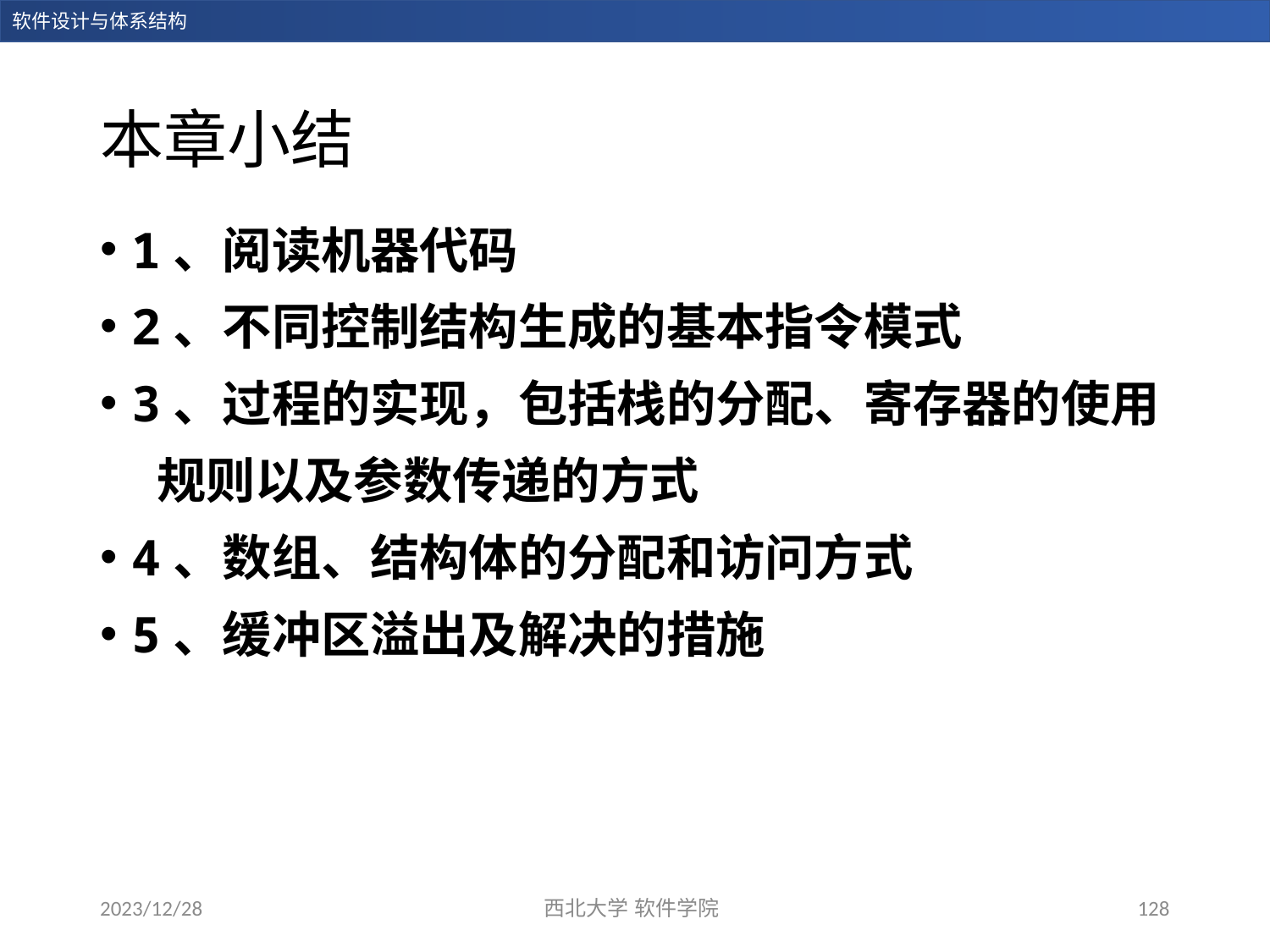

# 本章小结
1、阅读机器代码
2、不同控制结构生成的基本指令模式
3、过程的实现，包括栈的分配、寄存器的使用
    规则以及参数传递的方式
4、数组、结构体的分配和访问方式
5、缓冲区溢出及解决的措施
2023/12/28
西北大学 软件学院
128